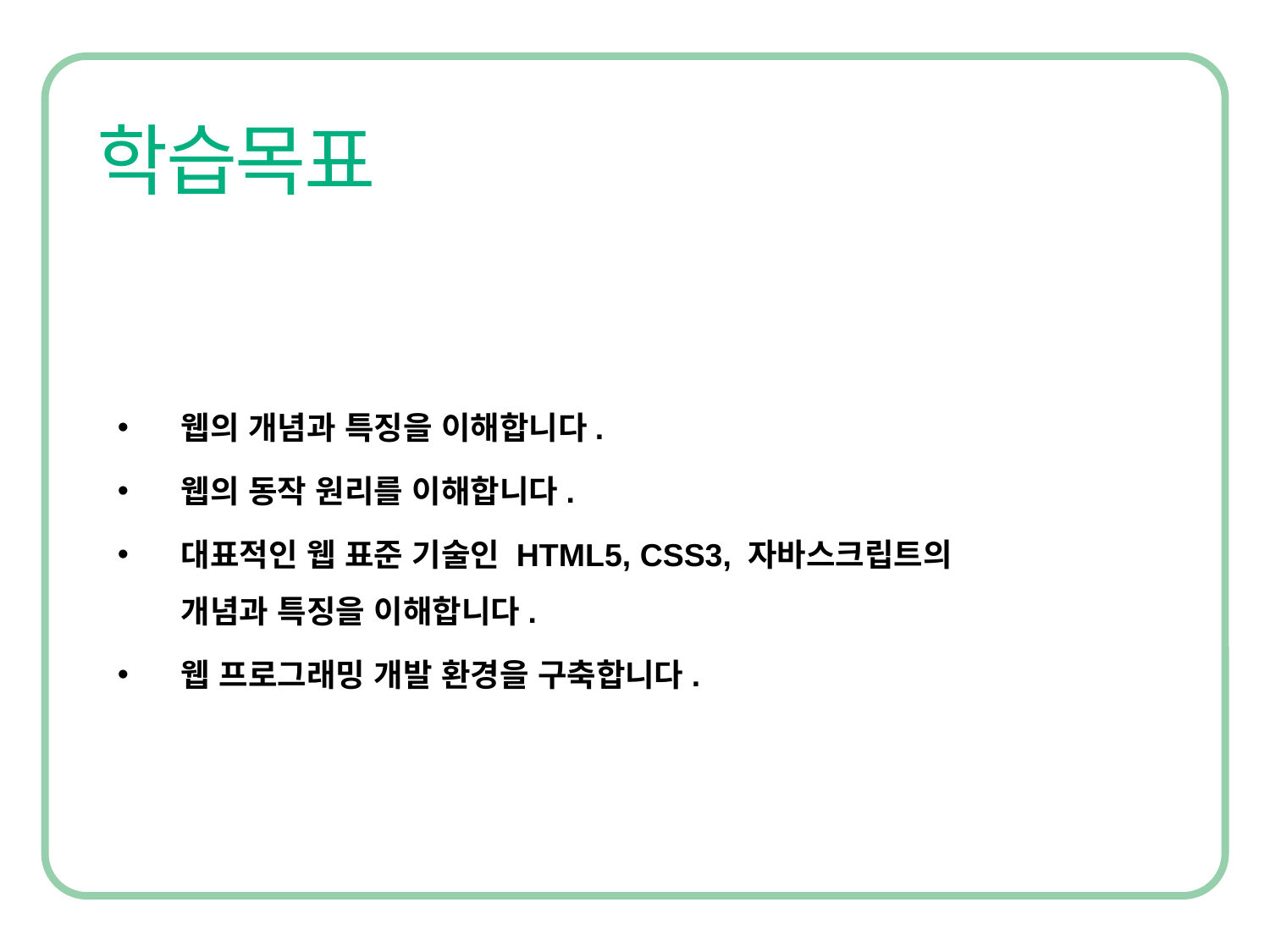

웹의 개념과 특징을 이해합니다.
웹의 동작 원리를 이해합니다.
대표적인 웹 표준 기술인 HTML5, CSS3, 자바스크립트의
개념과 특징을 이해합니다.
웹 프로그래밍 개발 환경을 구축합니다.